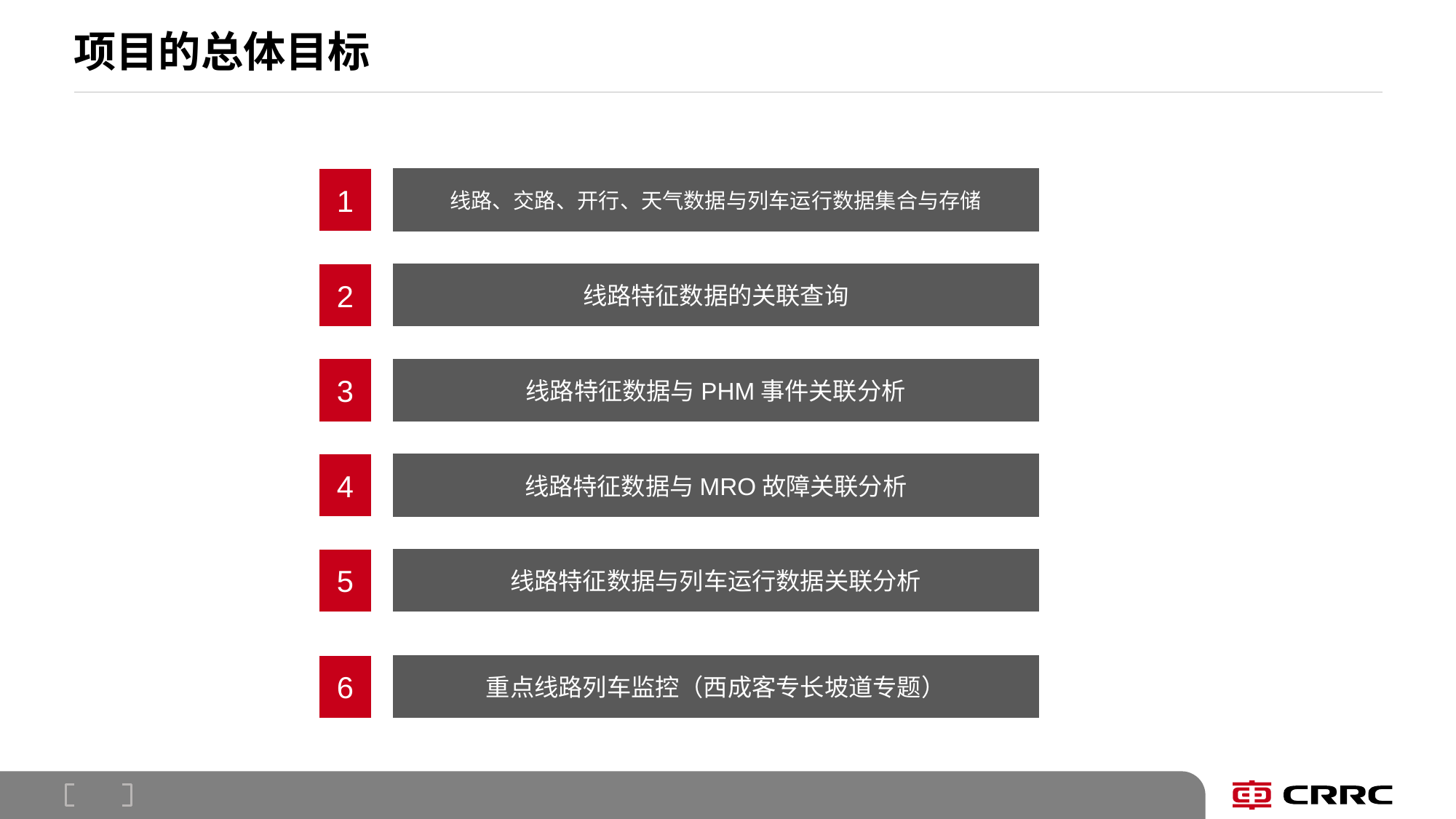

# 项目的总体目标
1
线路、交路、开行、天气数据与列车运行数据集合与存储
2
线路特征数据的关联查询
3
线路特征数据与PHM事件关联分析
4
线路特征数据与MRO故障关联分析
5
线路特征数据与列车运行数据关联分析
6
重点线路列车监控（西成客专长坡道专题）